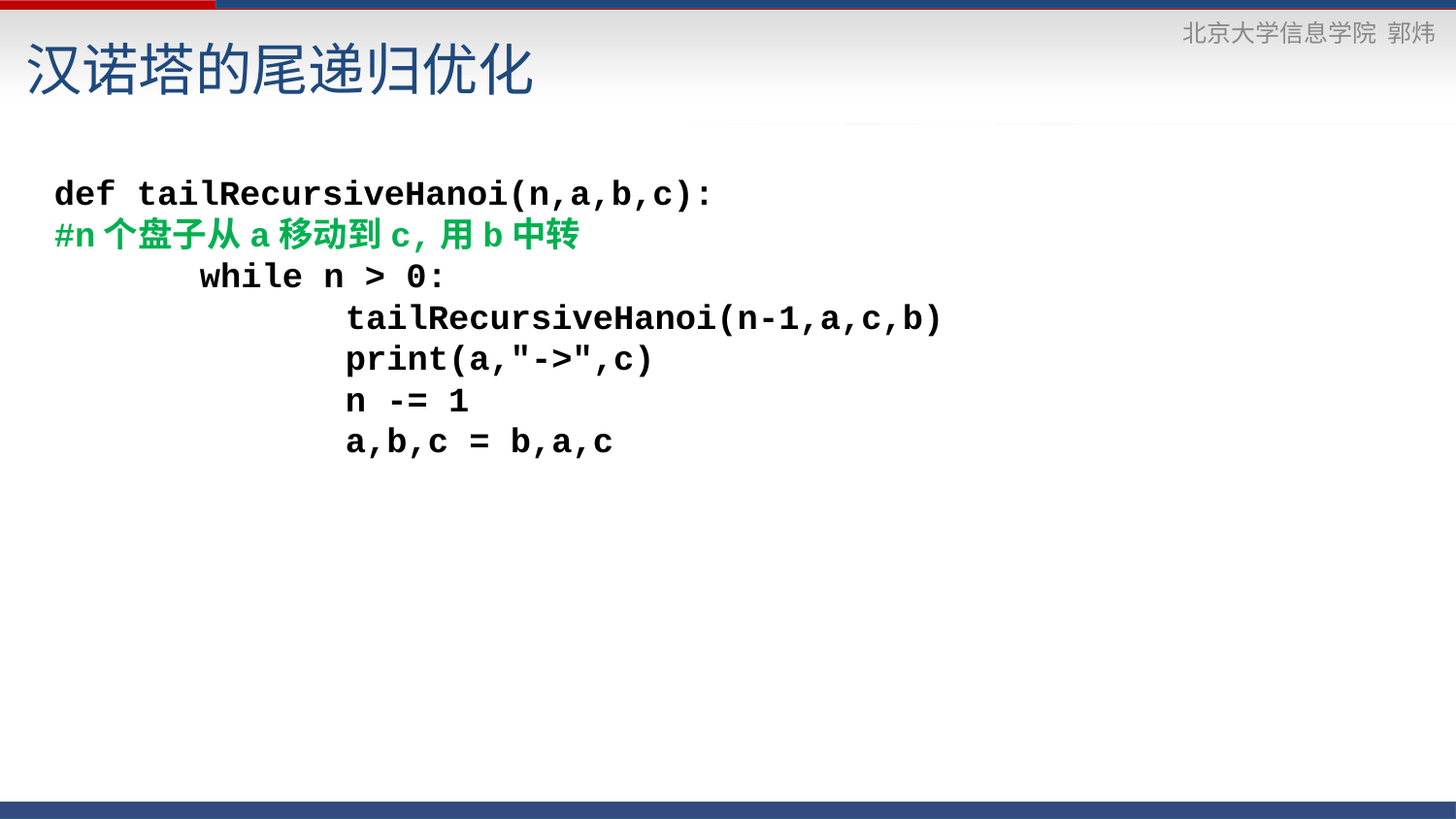

汉诺塔的尾递归优化

def tailRecursiveHanoi(n,a,b,c):
#n个盘子从a移动到c,用b中转
	while n > 0:
		tailRecursiveHanoi(n-1,a,c,b)
		print(a,"->",c)
		n -= 1
		a,b,c = b,a,c
67